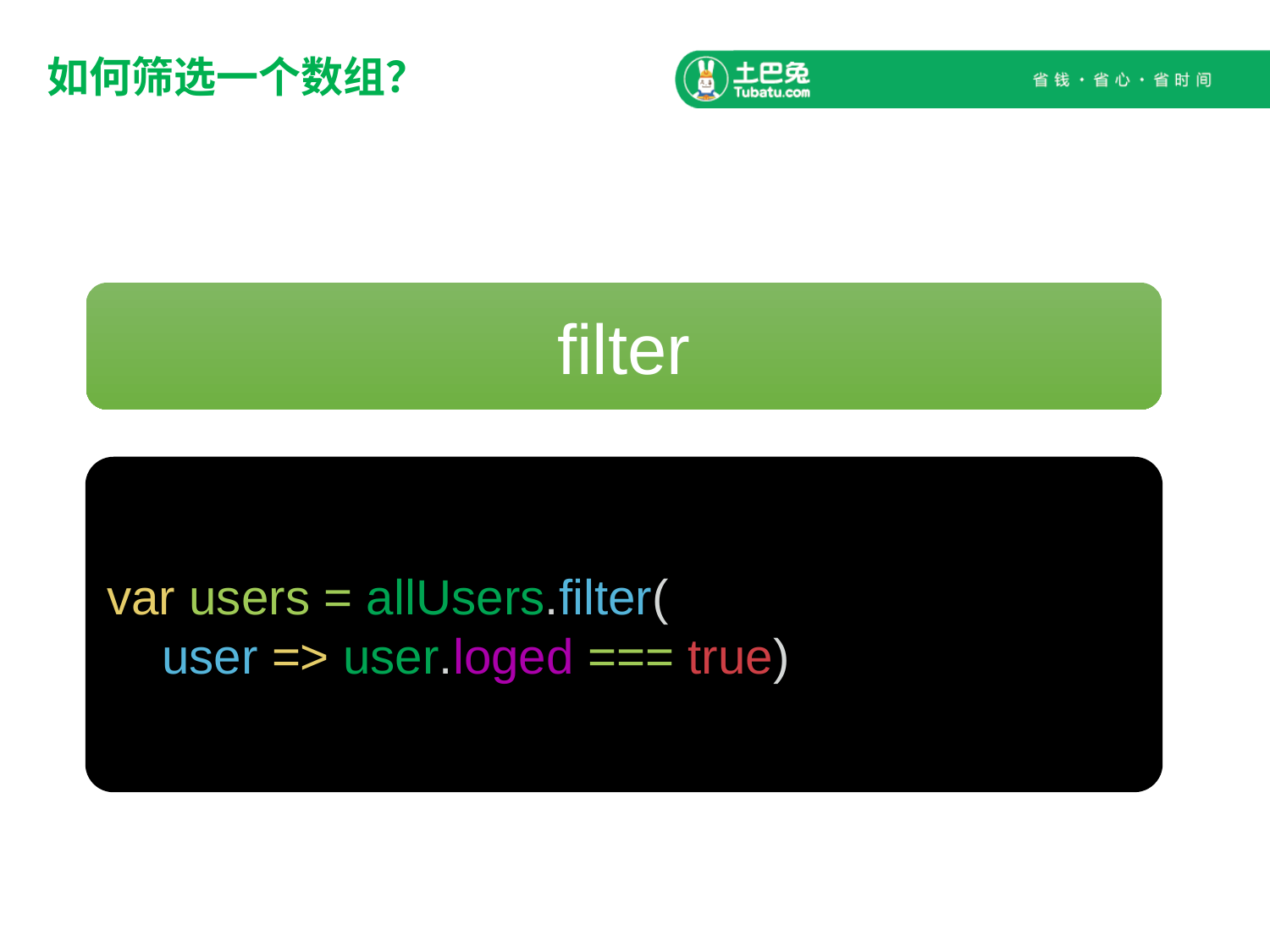

# 如何筛选一个数组？

filter
var users = allUsers.filter(
    user => user.loged === true)